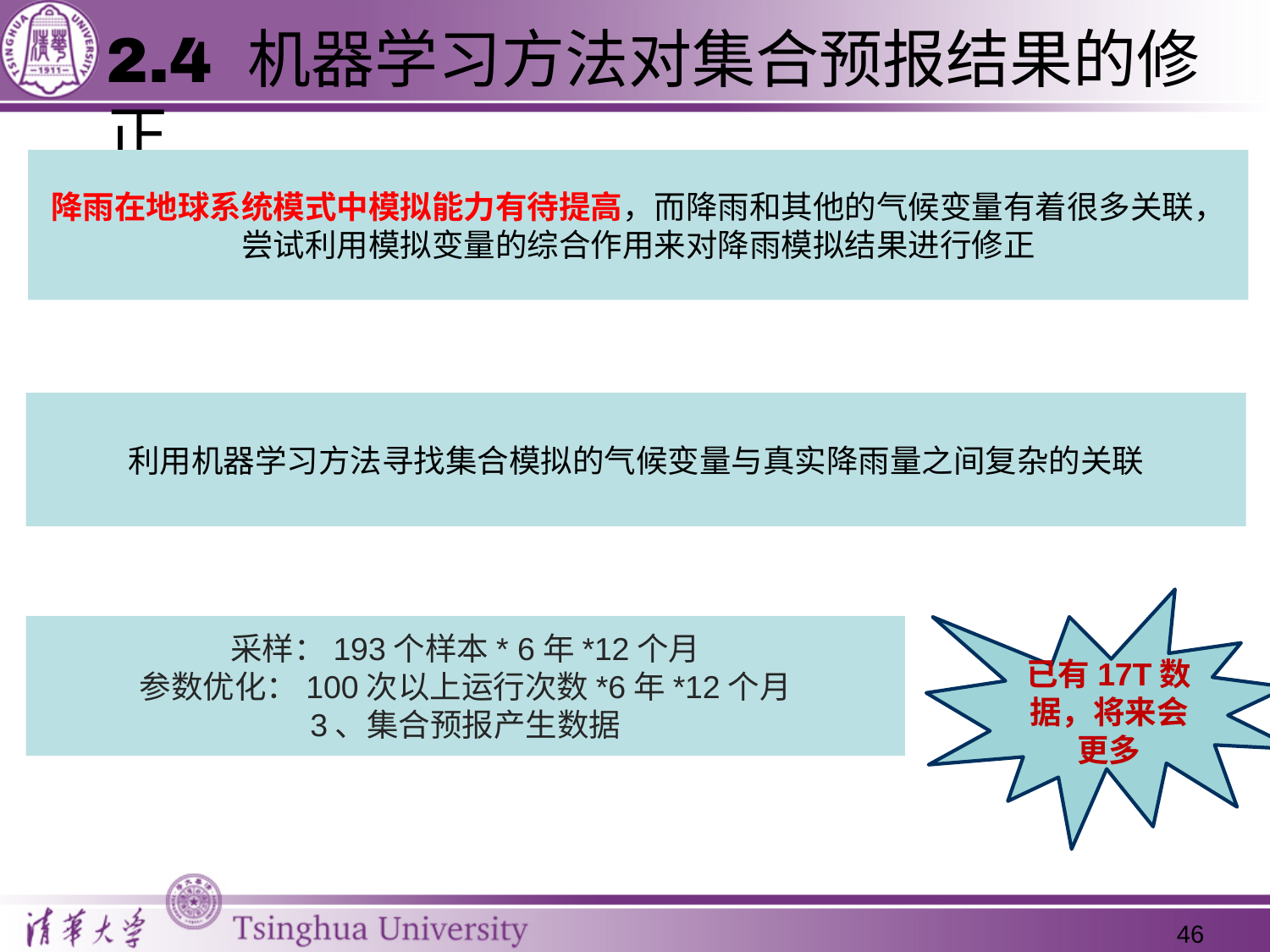

2.4 机器学习方法对集合预报结果的修正

降雨在地球系统模式中模拟能力有待提高，而降雨和其他的气候变量有着很多关联，尝试利用模拟变量的综合作用来对降雨模拟结果进行修正
利用机器学习方法寻找集合模拟的气候变量与真实降雨量之间复杂的关联
已有17T数据，将来会更多

采样：193个样本* 6年*12个月
参数优化：100次以上运行次数*6年*12个月
3、集合预报产生数据

46